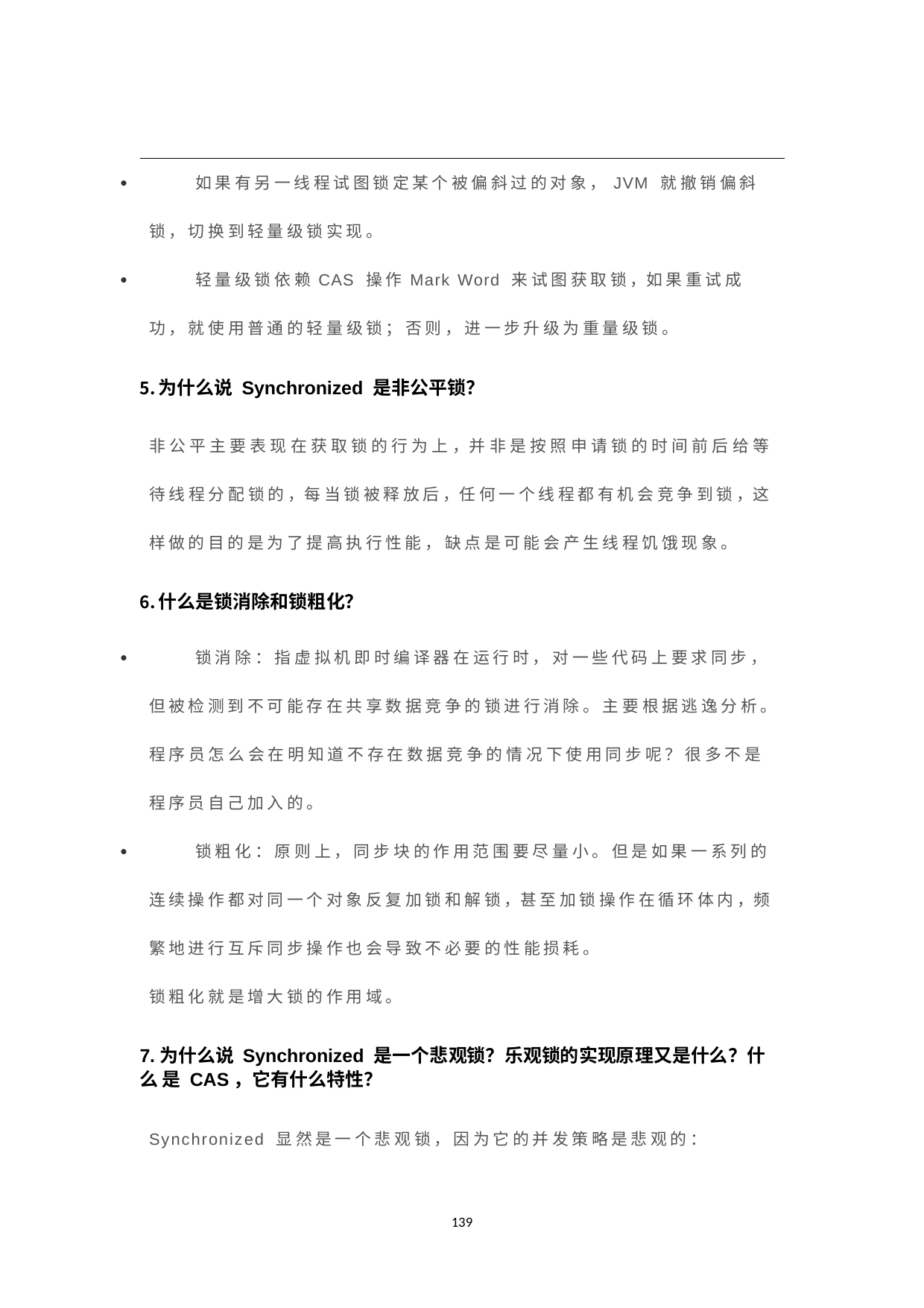

如 果 有 另 一 线 程 试 图 锁 定 某 个 被 偏 斜 过 的 对 象 ， JVM 就 撤 销 偏 斜
•
锁， 切换到轻量级锁实现。
轻量级锁依赖 CAS 操作 Mark Word 来试图获取锁，如果重试成
•
功， 就使用普通的轻量级锁； 否则， 进一步升级为重量级锁。

为什么说 Synchronized 是非公平锁？
非公平主要表现在获取锁的行为上 ，并 非是按照申请锁的时间前后给等待 线程分配锁的，每当锁被释放后，任何一个线程都有机会竞争到锁，这样 做的目的是为了提高执行性能， 缺点是可能会产生线程饥饿现象。

什么是锁消除和锁粗化？
锁消除： 指虚拟机即时编译器在运行时， 对一些代码上要求同步，
•
但被检测到不可能存在共享数据竞争的锁进行消除。 主要根据逃逸分析。
程序 员怎 么会 在明 知道 不存 在数 据竞 争的情 况下 使用 同步 呢？ 很多 不是 程序员自己加入的。
锁粗化： 原则上， 同步块的作用范围要尽量小。 但是如果一系列的
•
连续操作都对同一个对象反复加锁和解锁，甚至加锁操作在循环体内，频
繁地进行互斥同步操作也会导致不必要的性能损耗。 锁粗化就是增大锁的作用域。

7.为什么说 Synchronized 是一个悲观锁？乐观锁的实现原理又是什么？什么 是 CAS，它有什么特性？

Synchronized 显然是一个悲观锁， 因为它的并发策略是悲观的：
139